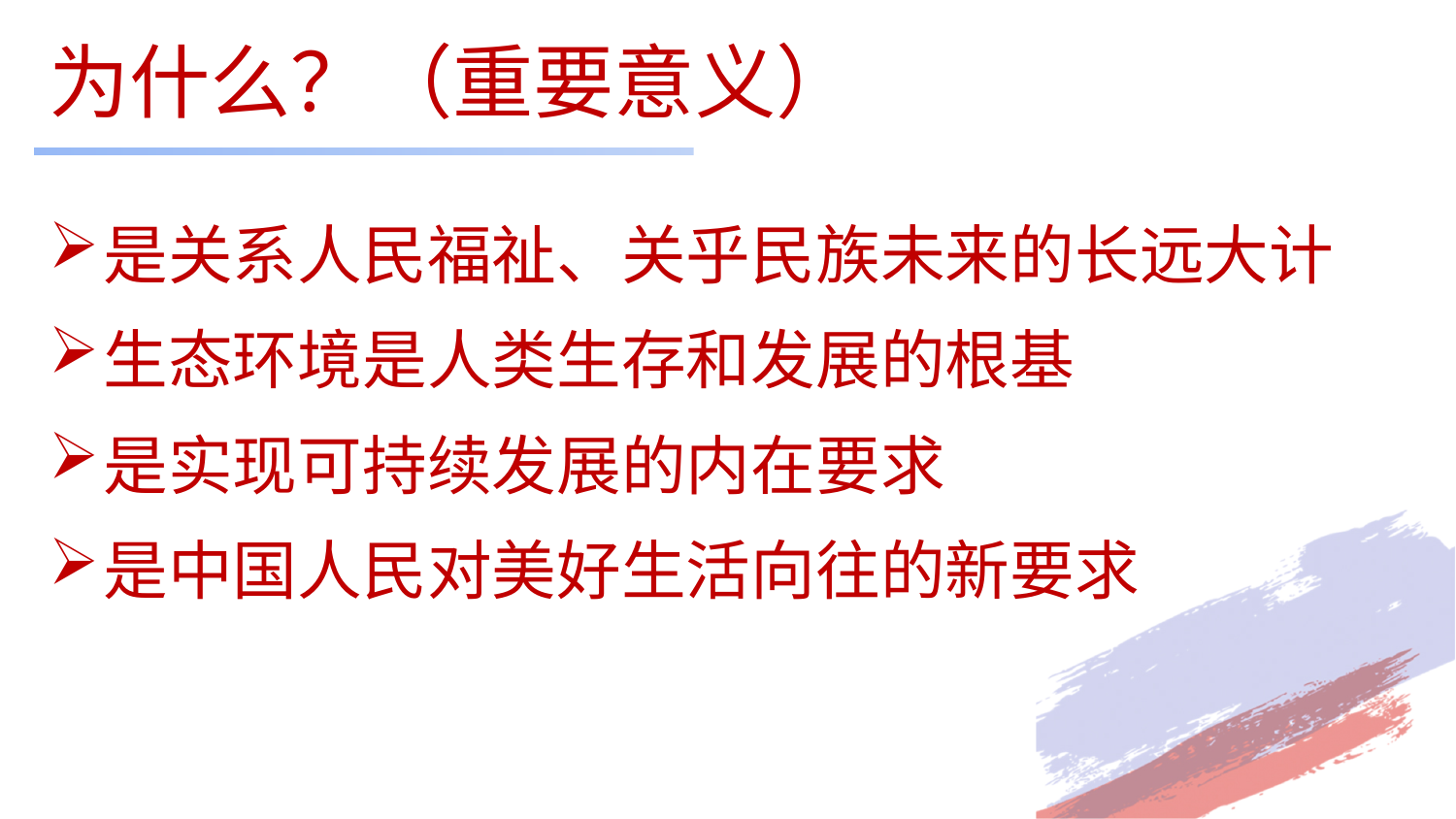

# 为什么？（重要意义）
是关系人民福祉、关乎民族未来的长远大计
生态环境是人类生存和发展的根基
是实现可持续发展的内在要求
是中国人民对美好生活向往的新要求